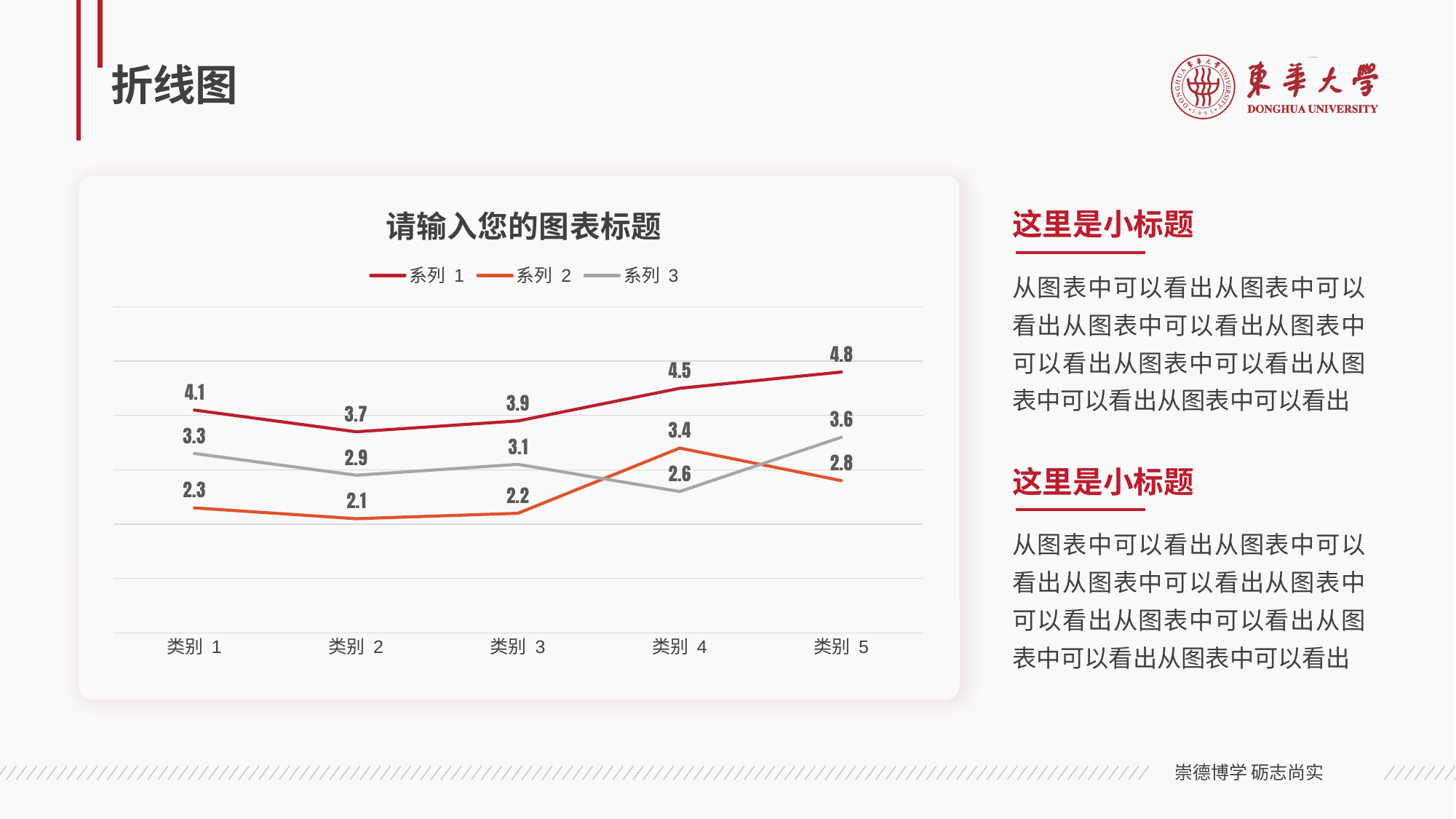

# 折线图

### Chart: 请输入您的图表标题

| Category | 系列 1 | 系列 2 | 系列 3 |
|---|---|---|---|
| 类别 1 | 4.1 | 2.3 | 3.3 |
| 类别 2 | 3.7 | 2.1 | 2.9 |
| 类别 3 | 3.9 | 2.2 | 3.1 |
| 类别 4 | 4.5 | 3.4 | 2.6 |
| 类别 5 | 4.8 | 2.8 | 3.6 |
这里是小标题
从图表中可以看出从图表中可以看出从图表中可以看出从图表中可以看出从图表中可以看出从图表中可以看出从图表中可以看出
这里是小标题
从图表中可以看出从图表中可以看出从图表中可以看出从图表中可以看出从图表中可以看出从图表中可以看出从图表中可以看出